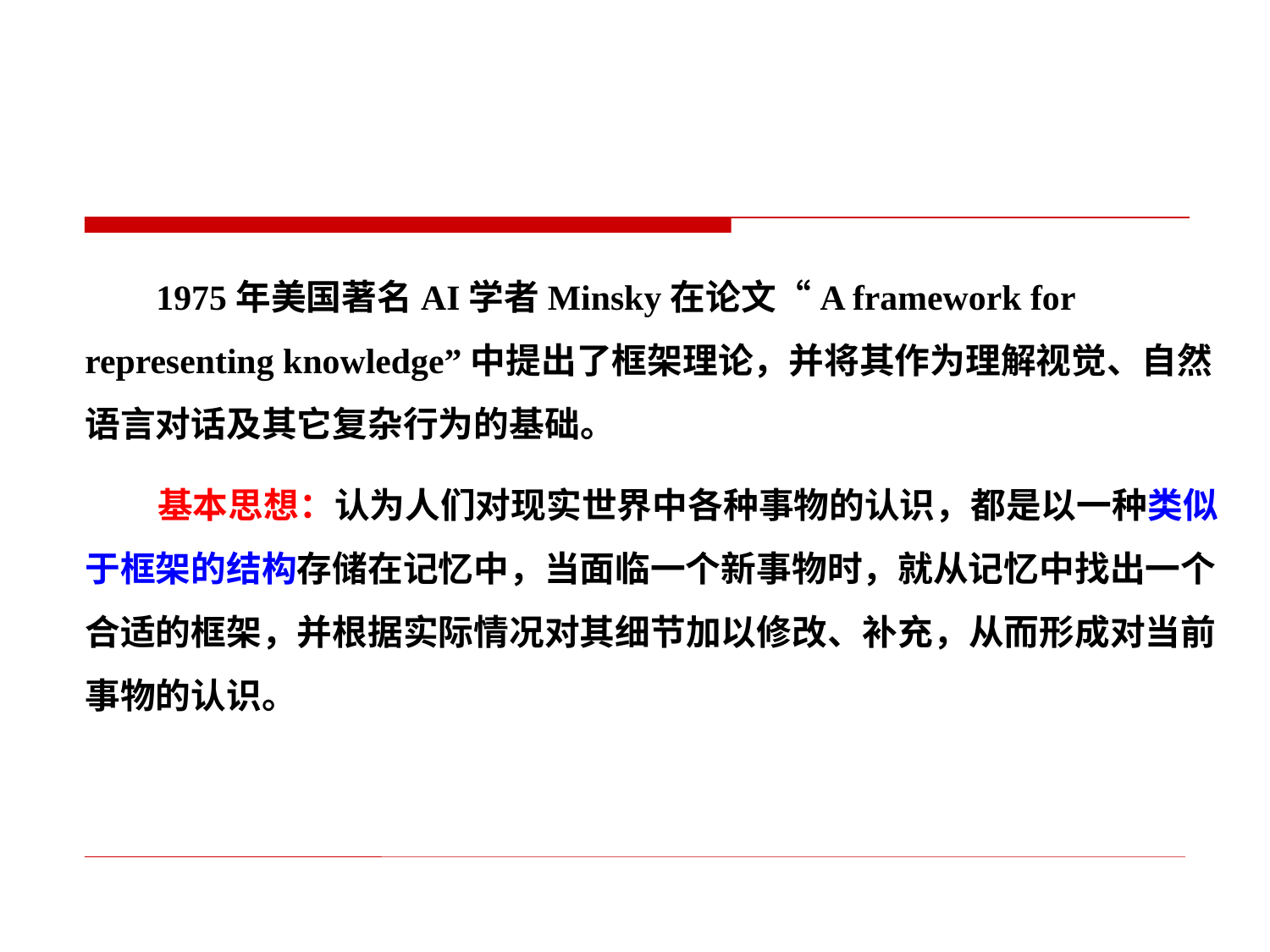

1975年美国著名AI学者Minsky在论文“A framework for representing knowledge”中提出了框架理论，并将其作为理解视觉、自然语言对话及其它复杂行为的基础。
        基本思想：认为人们对现实世界中各种事物的认识，都是以一种类似于框架的结构存储在记忆中，当面临一个新事物时，就从记忆中找出一个合适的框架，并根据实际情况对其细节加以修改、补充，从而形成对当前事物的认识。